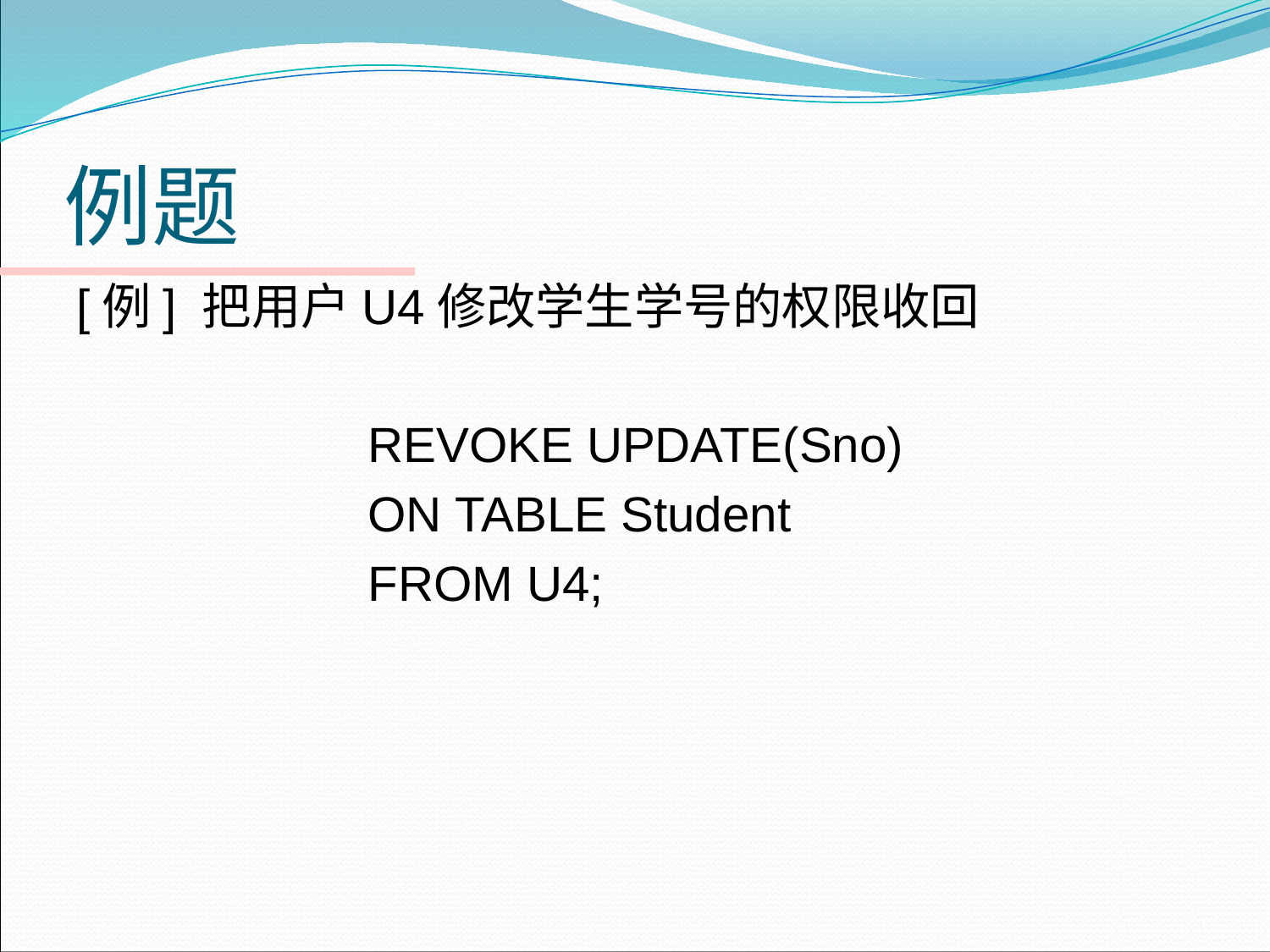

# 例题
[例] 把用户U4修改学生学号的权限收回

			REVOKE UPDATE(Sno)
			ON TABLE Student
			FROM U4;

471